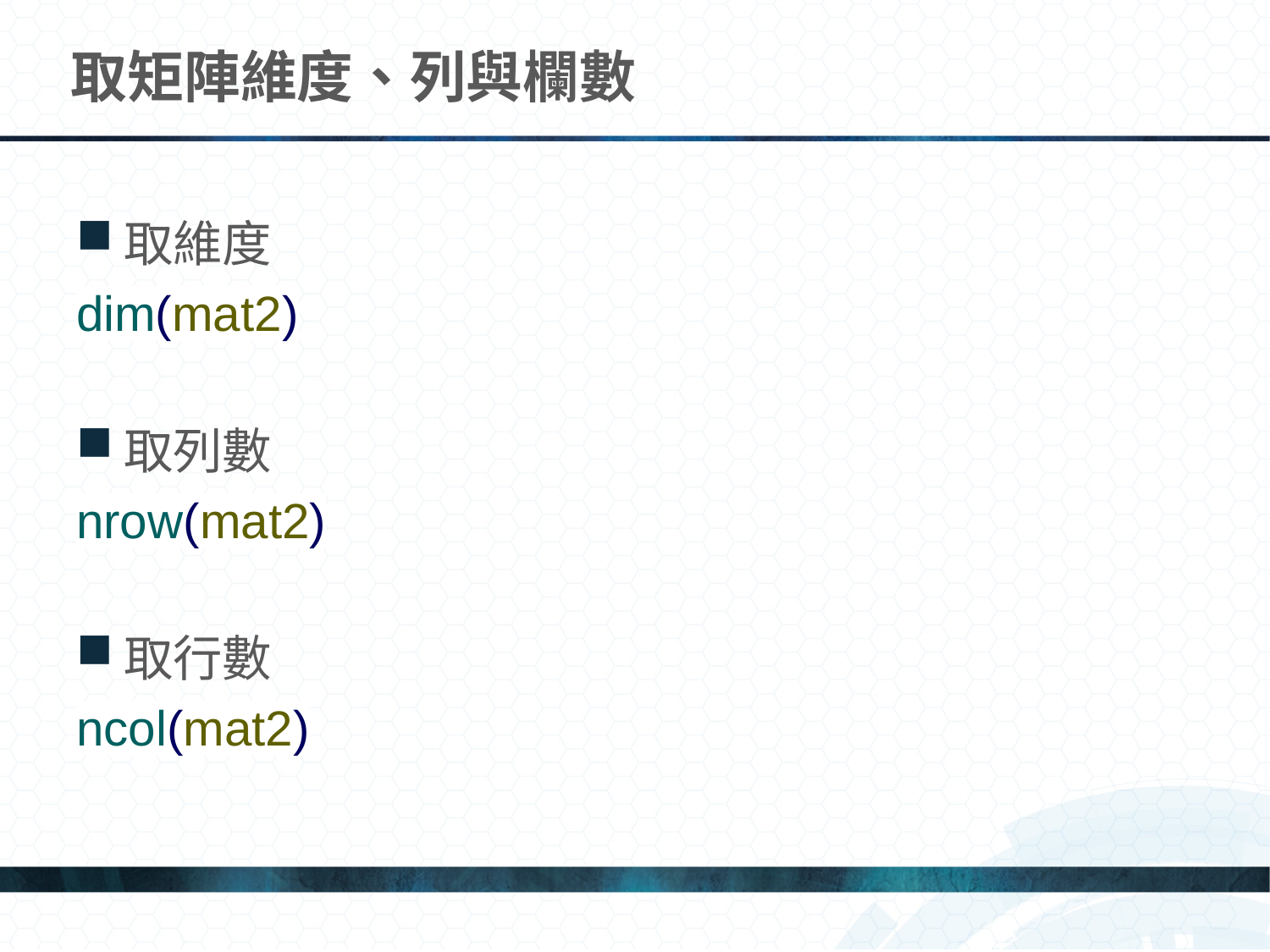

# 取矩陣維度、列與欄數
取維度
dim(mat2)

取列數
nrow(mat2)

取行數
ncol(mat2)